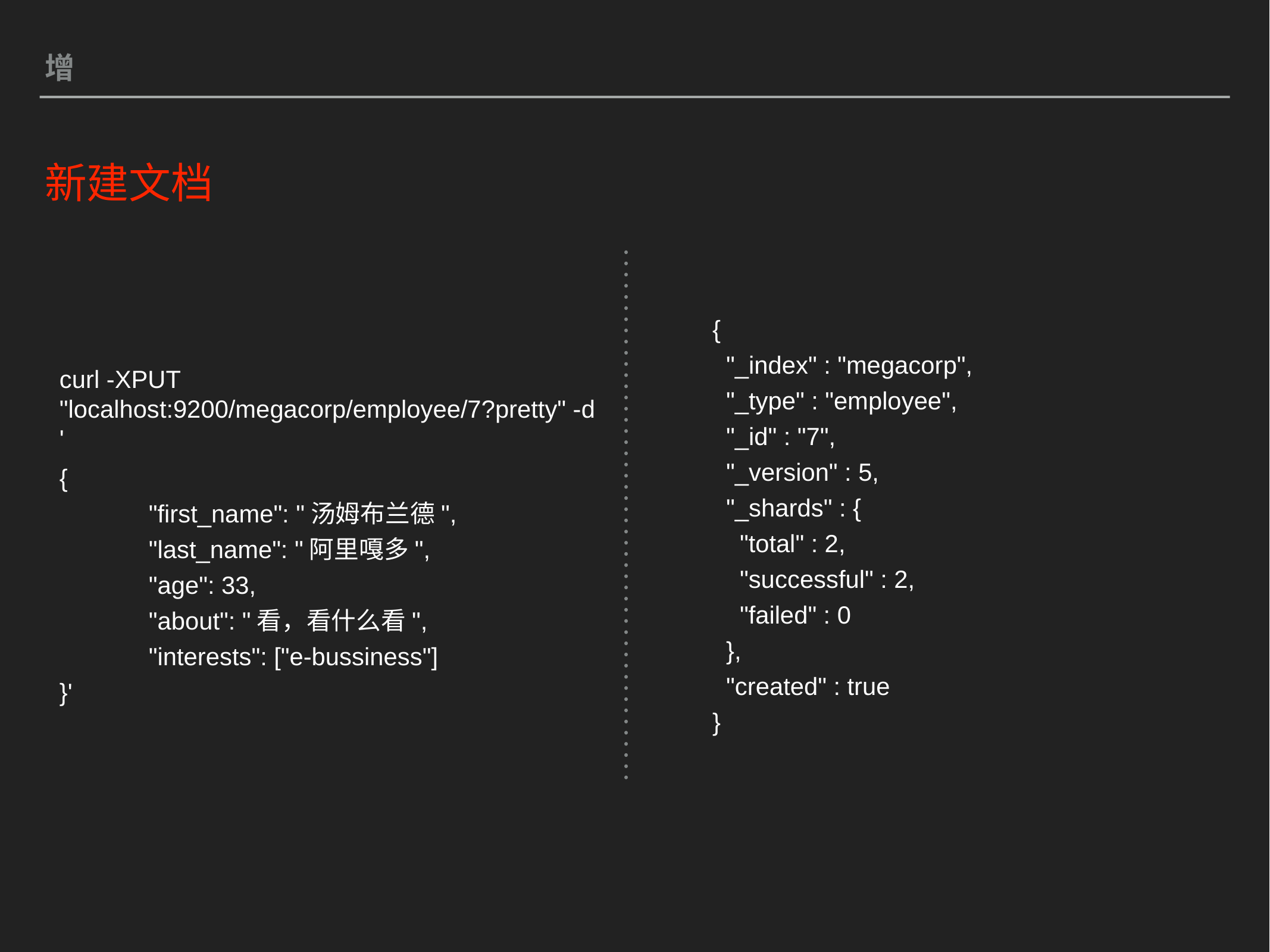

增
新建文档

{
  "_index" : "megacorp",
  "_type" : "employee",
  "_id" : "7",
  "_version" : 5,
  "_shards" : {
    "total" : 2,
    "successful" : 2,
    "failed" : 0
  },
  "created" : true
}
curl -XPUT "localhost:9200/megacorp/employee/7?pretty" -d '
{
	"first_name": "汤姆布兰德",
	"last_name": "阿里嘎多",
	"age": 33,
	"about": "看，看什么看",
	"interests": ["e-bussiness"]
}'